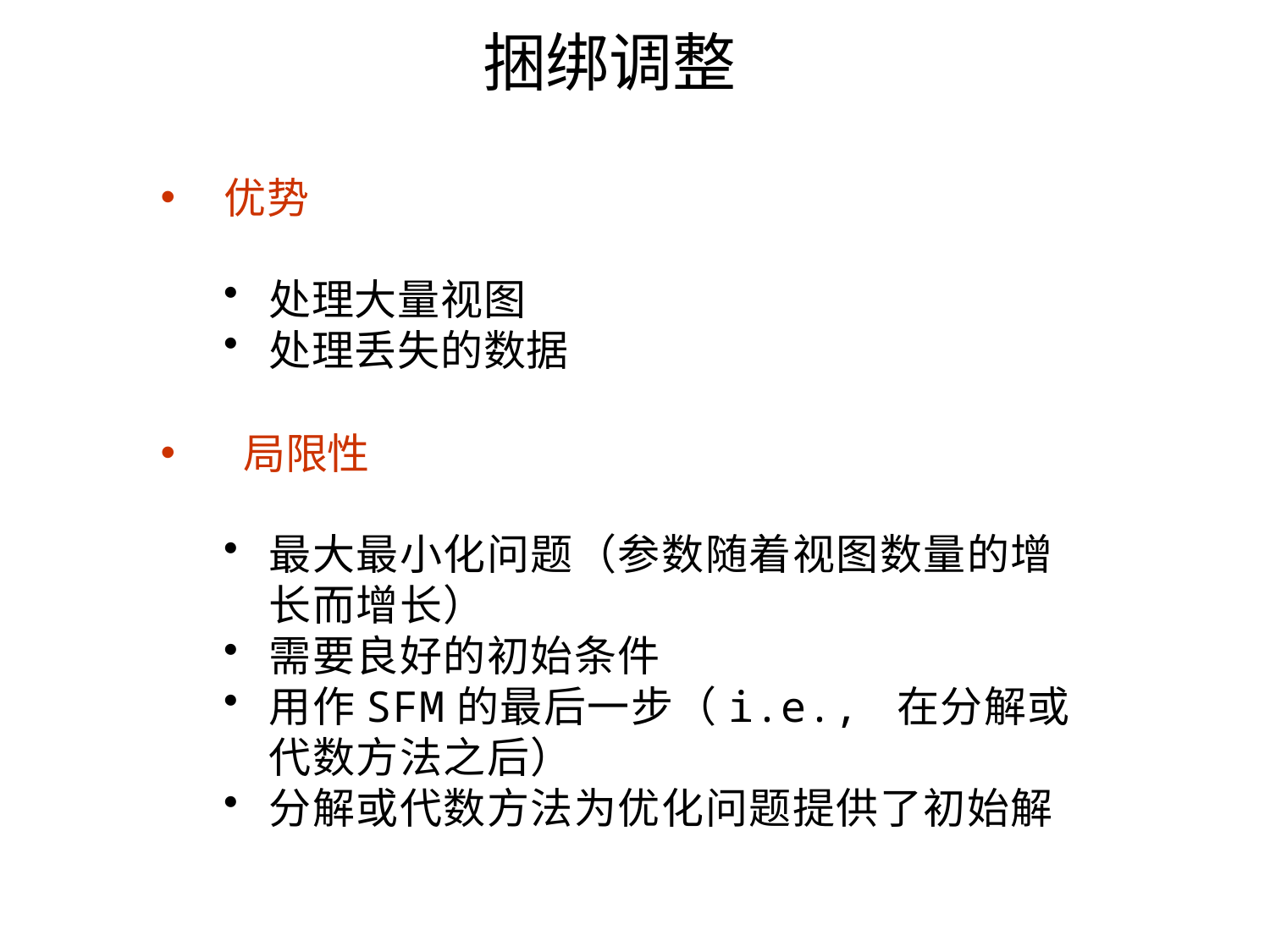

# 捆绑调整
优势

处理大量视图
处理丢失的数据

 局限性

最大最小化问题（参数随着视图数量的增长而增长）
需要良好的初始条件
用作SFM的最后一步（i.e., 在分解或代数方法之后）
分解或代数方法为优化问题提供了初始解